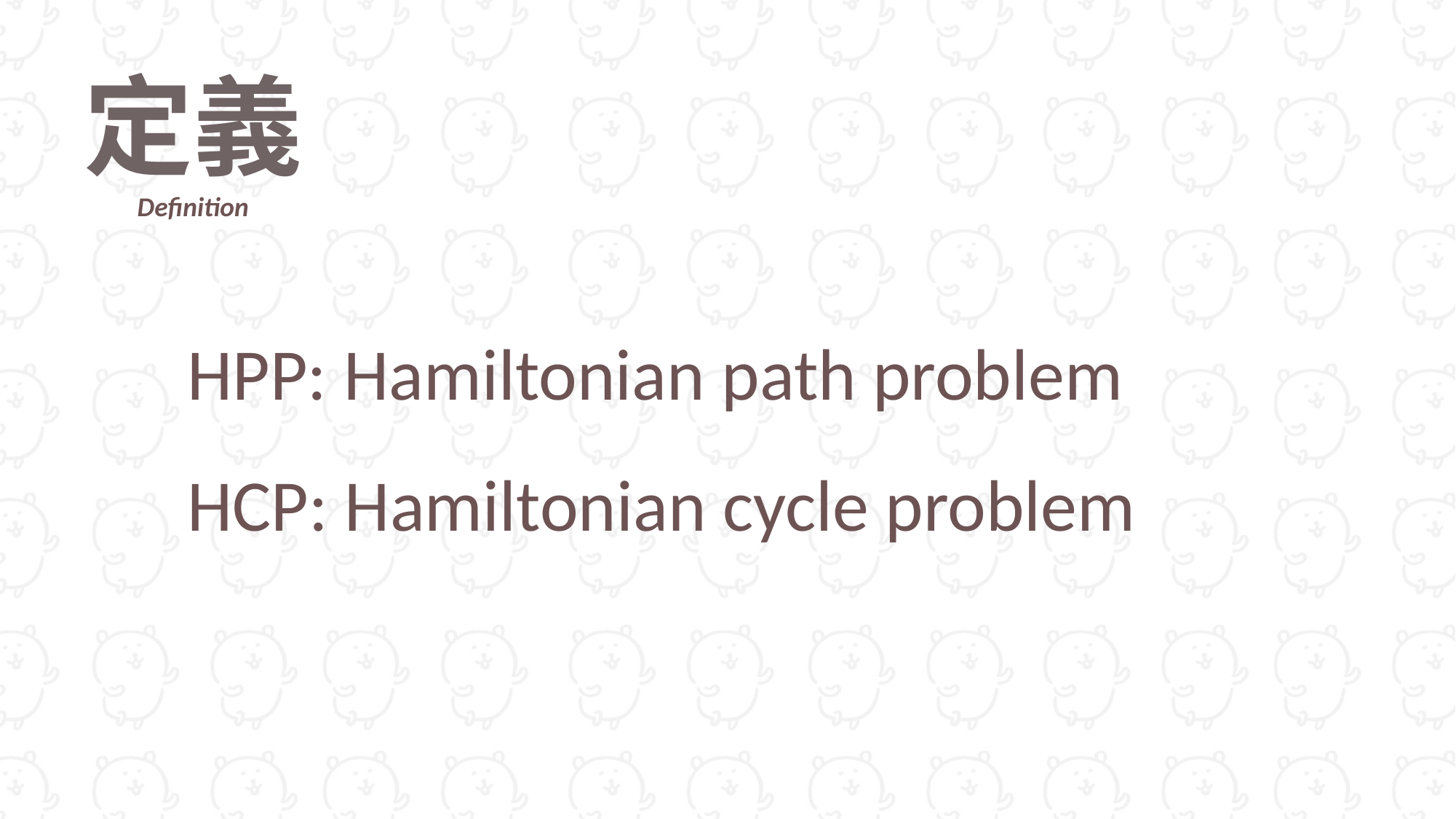

定義
Definition
HPP: Hamiltonian path problem
HCP: Hamiltonian cycle problem